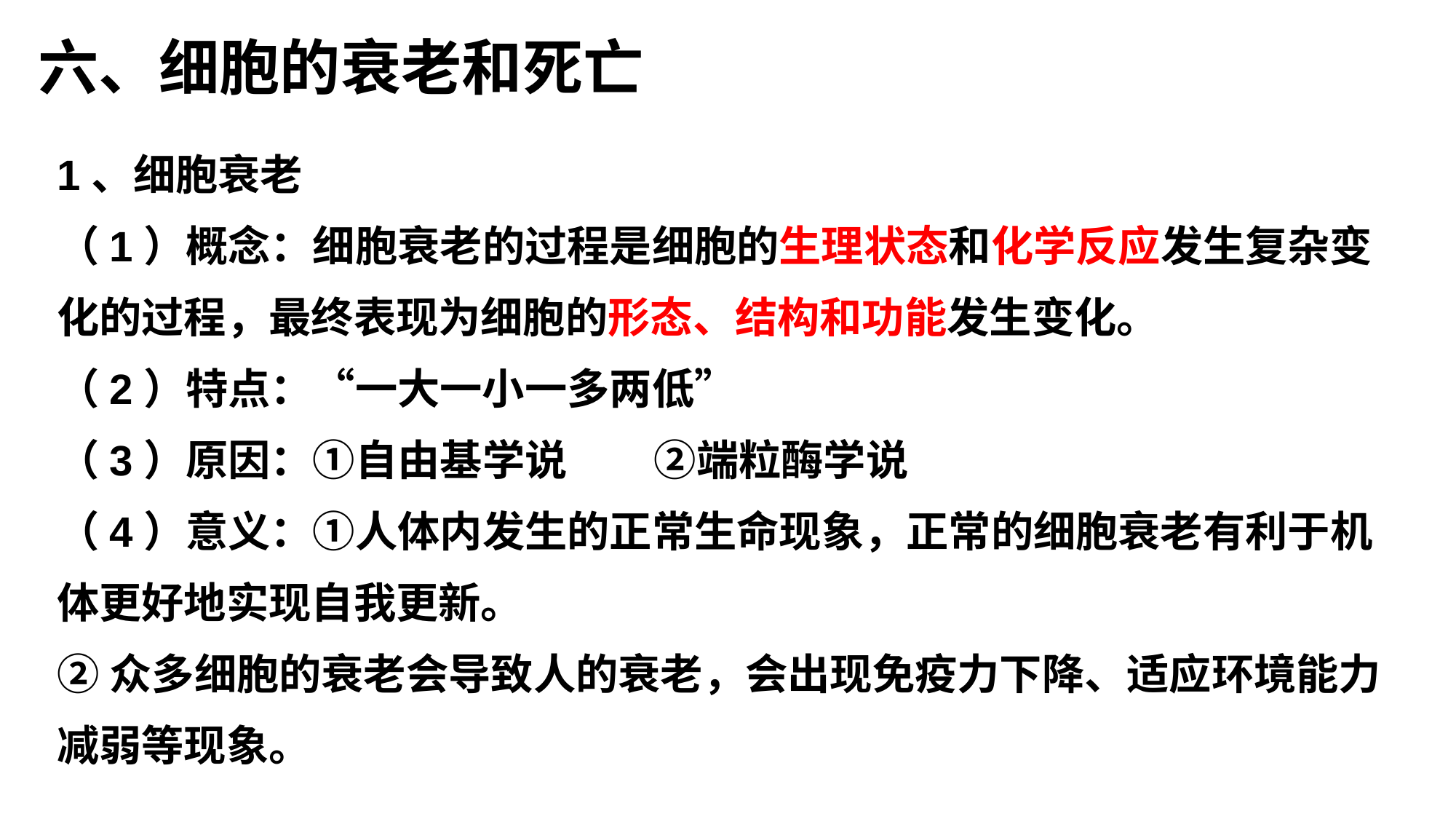

六、细胞的衰老和死亡
1、细胞衰老
（1）概念：细胞衰老的过程是细胞的生理状态和化学反应发生复杂变化的过程，最终表现为细胞的形态、结构和功能发生变化。
（2）特点：“一大一小一多两低”
（3）原因：①自由基学说         ②端粒酶学说
（4）意义：①人体内发生的正常生命现象，正常的细胞衰老有利于机体更好地实现自我更新。
②众多细胞的衰老会导致人的衰老，会出现免疫力下降、适应环境能力减弱等现象。